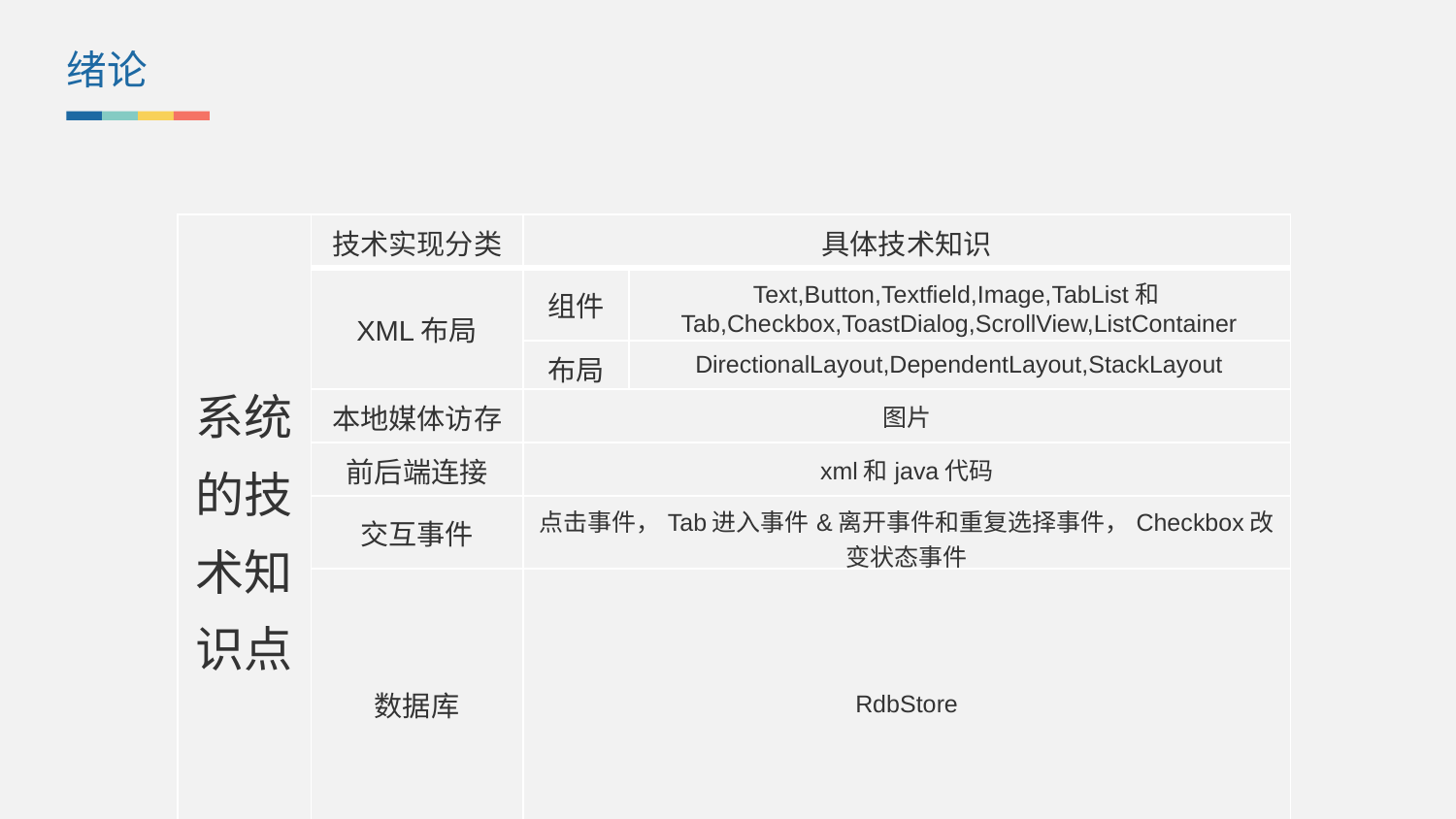

绪论

| 系统的技术知识点 | 技术实现分类 | 具体技术知识 |  |
| --- | --- | --- | --- |
|  | XML布局 | 组件 | Text,Button,Textfield,Image,TabList和Tab,Checkbox,ToastDialog,ScrollView,ListContainer |
|  |  | 布局 | DirectionalLayout,DependentLayout,StackLayout |
|  | 本地媒体访存 | 图片 |  |
|  | 前后端连接 | xml和java代码 |  |
|  | 交互事件 | 点击事件，Tab进入事件&离开事件和重复选择事件，Checkbox改变状态事件 |  |
|  | 数据库 | RdbStore |  |